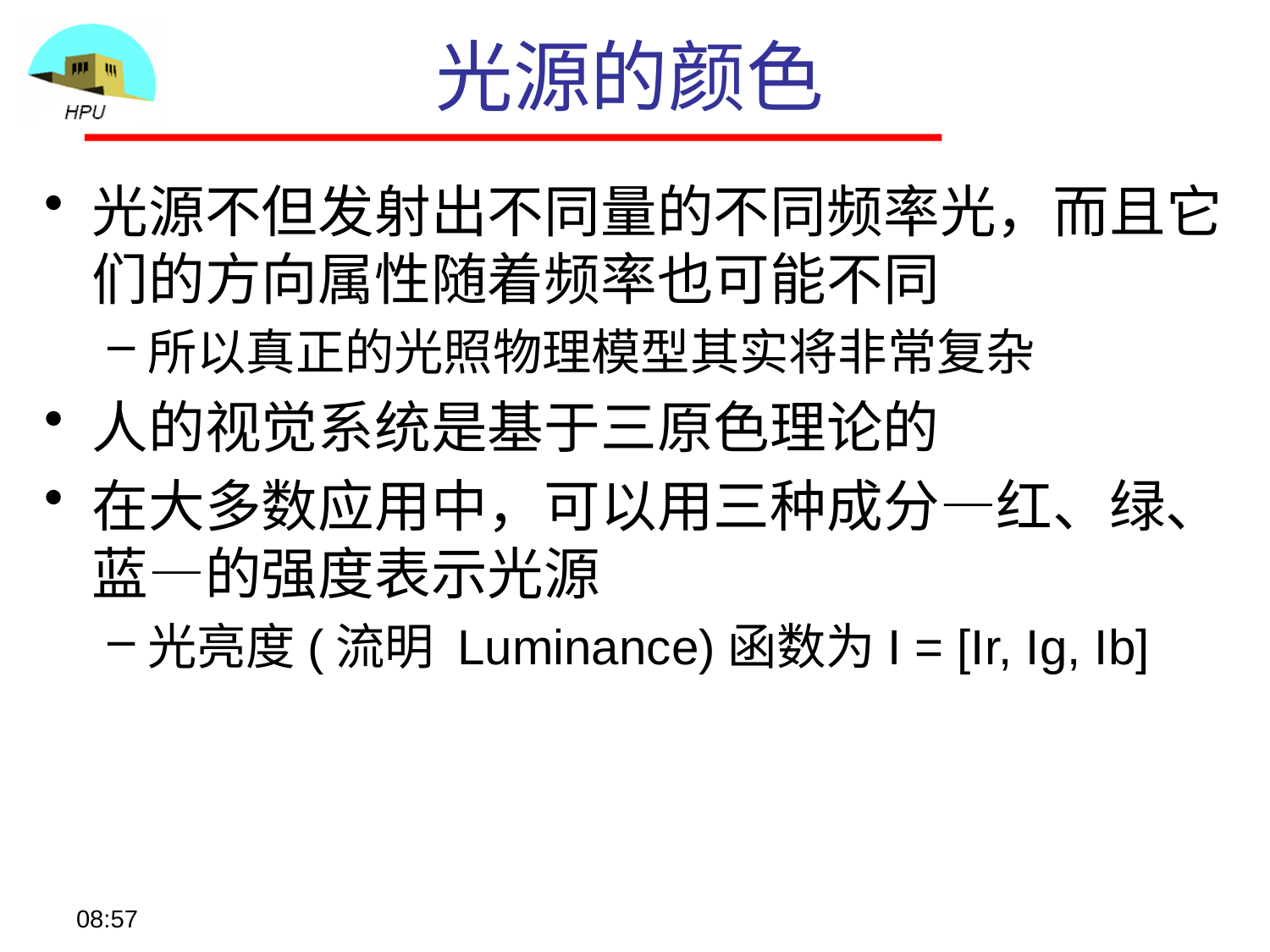

# 光源的颜色
光源不但发射出不同量的不同频率光，而且它们的方向属性随着频率也可能不同
所以真正的光照物理模型其实将非常复杂
人的视觉系统是基于三原色理论的
在大多数应用中，可以用三种成分—红、绿、蓝—的强度表示光源
光亮度(流明 Luminance)函数为I = [Ir, Ig, Ib]
08:57